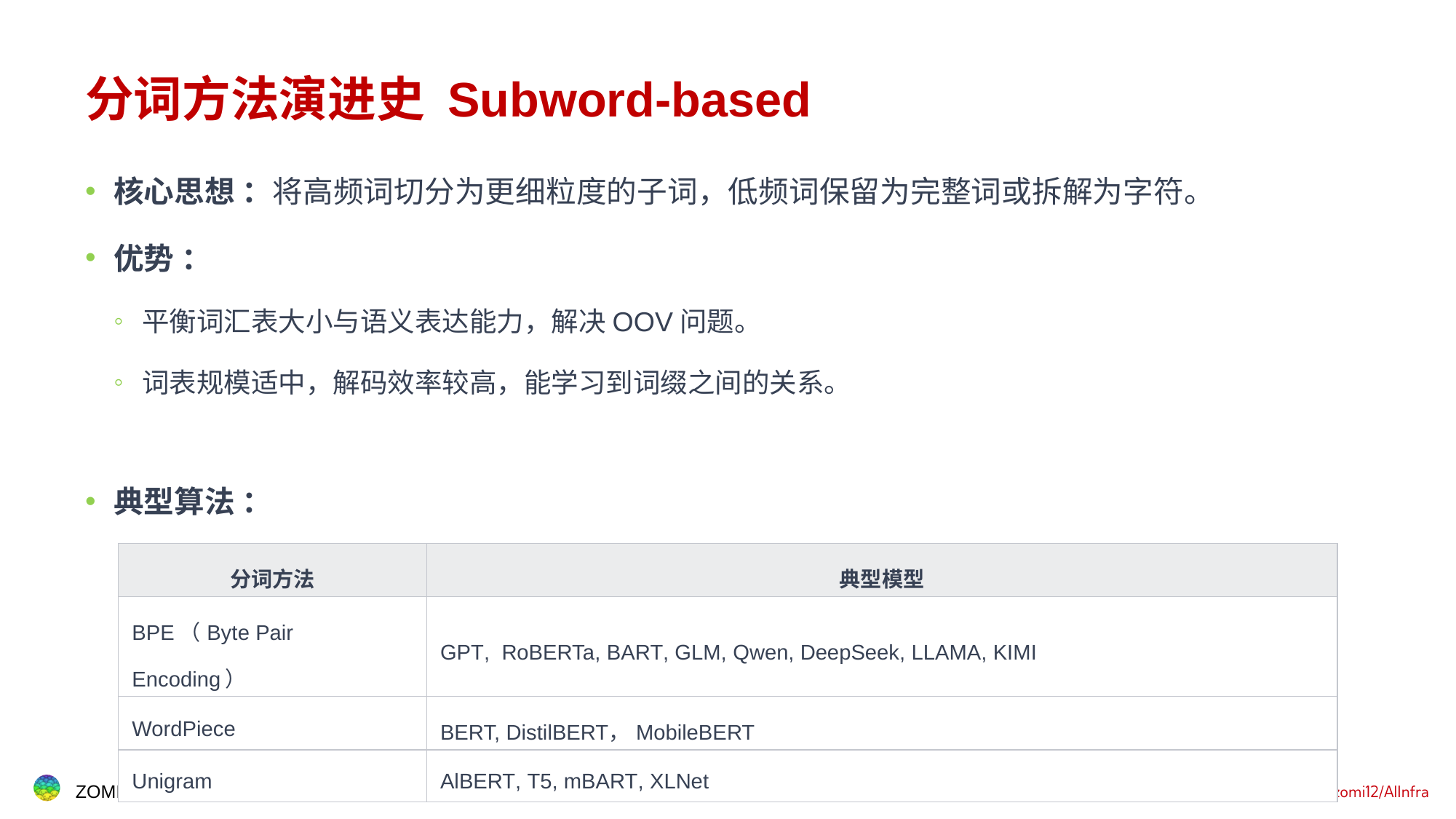

# 分词方法演进史 Subword-based
核心思想 ：将高频词切分为更细粒度的子词，低频词保留为完整词或拆解为字符。
优势 ：
平衡词汇表大小与语义表达能力，解决OOV问题。
词表规模适中，解码效率较高，能学习到词缀之间的关系。

典型算法 ：
| 分词方法 | 典型模型 |
| --- | --- |
| BPE（Byte Pair Encoding） | GPT,  RoBERTa, BART, GLM, Qwen, DeepSeek, LLAMA, KIMI |
| WordPiece | BERT, DistilBERT，MobileBERT |
| Unigram | AlBERT, T5, mBART, XLNet |